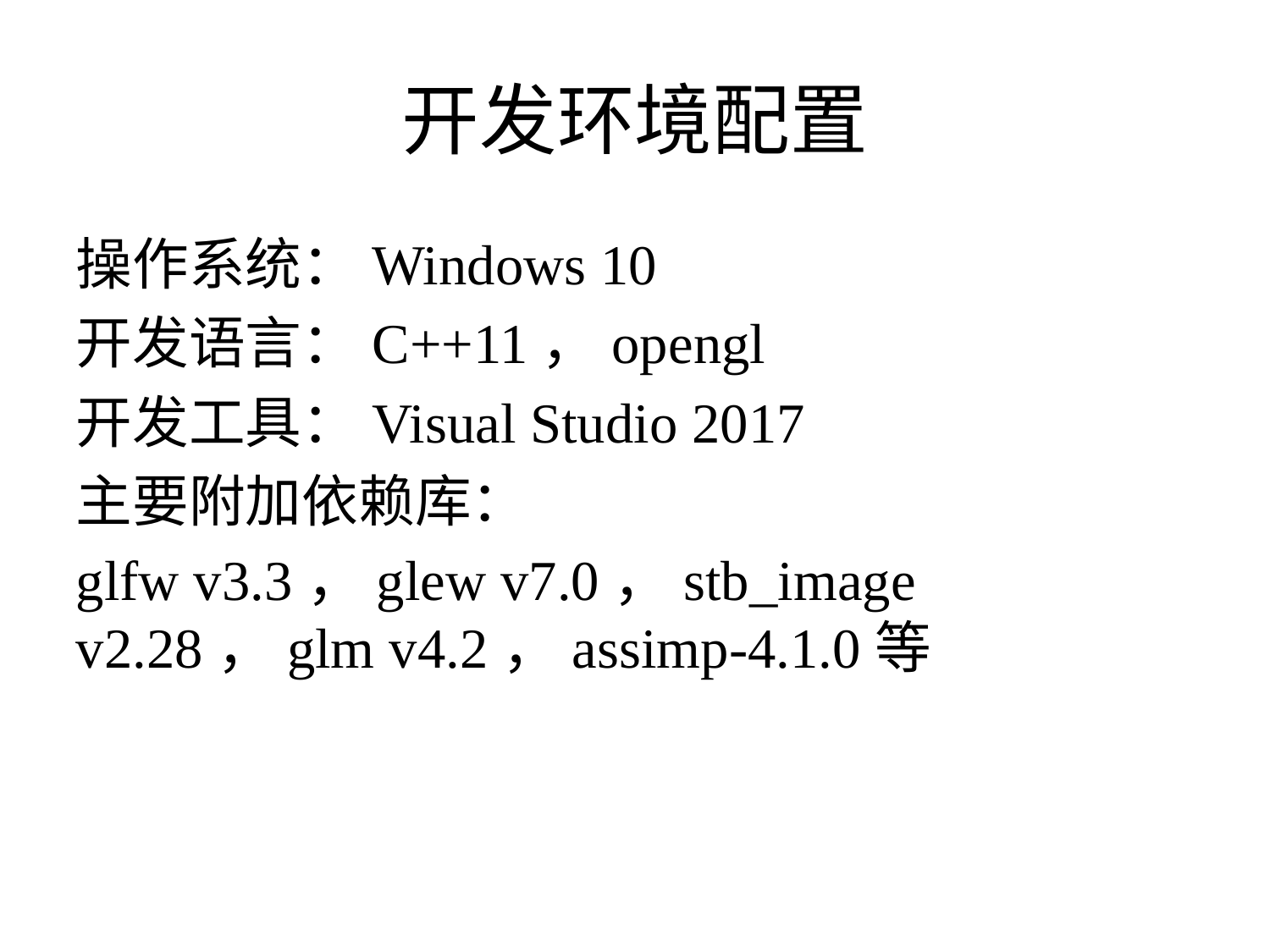

# 开发环境配置
操作系统：Windows 10
开发语言：C++11，opengl
开发工具：Visual Studio 2017
主要附加依赖库：
glfw v3.3，glew v7.0，stb_image v2.28，glm v4.2，assimp-4.1.0等
4